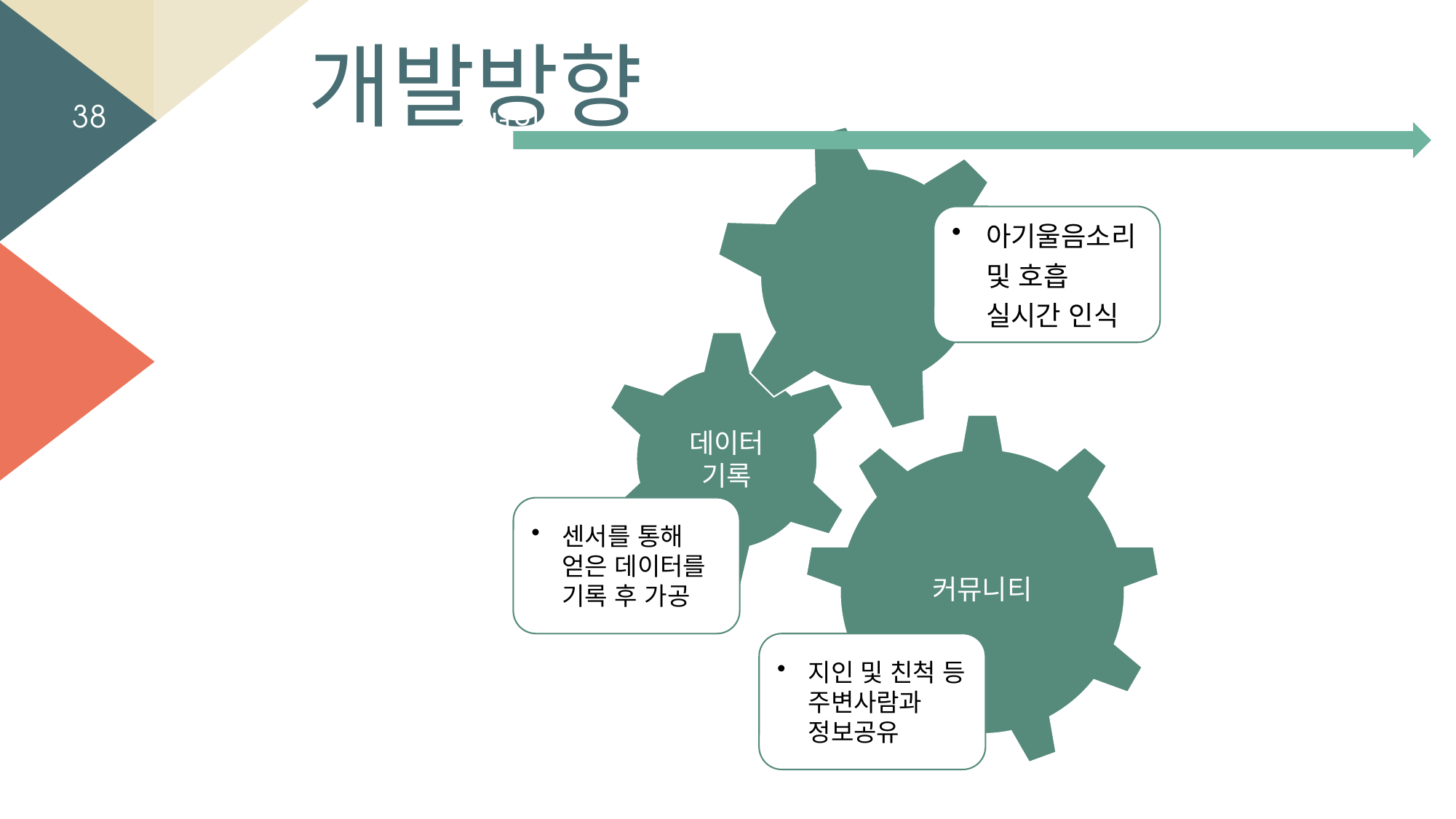

개발방향
38
커뮤니티
센서인식
데이터 기록
지인 및 친척 등 주변사람과 정보공유
센서를 통해 얻은 데이터를 기록 후 가공
아기울음소리 및 호흡 실시간 인식